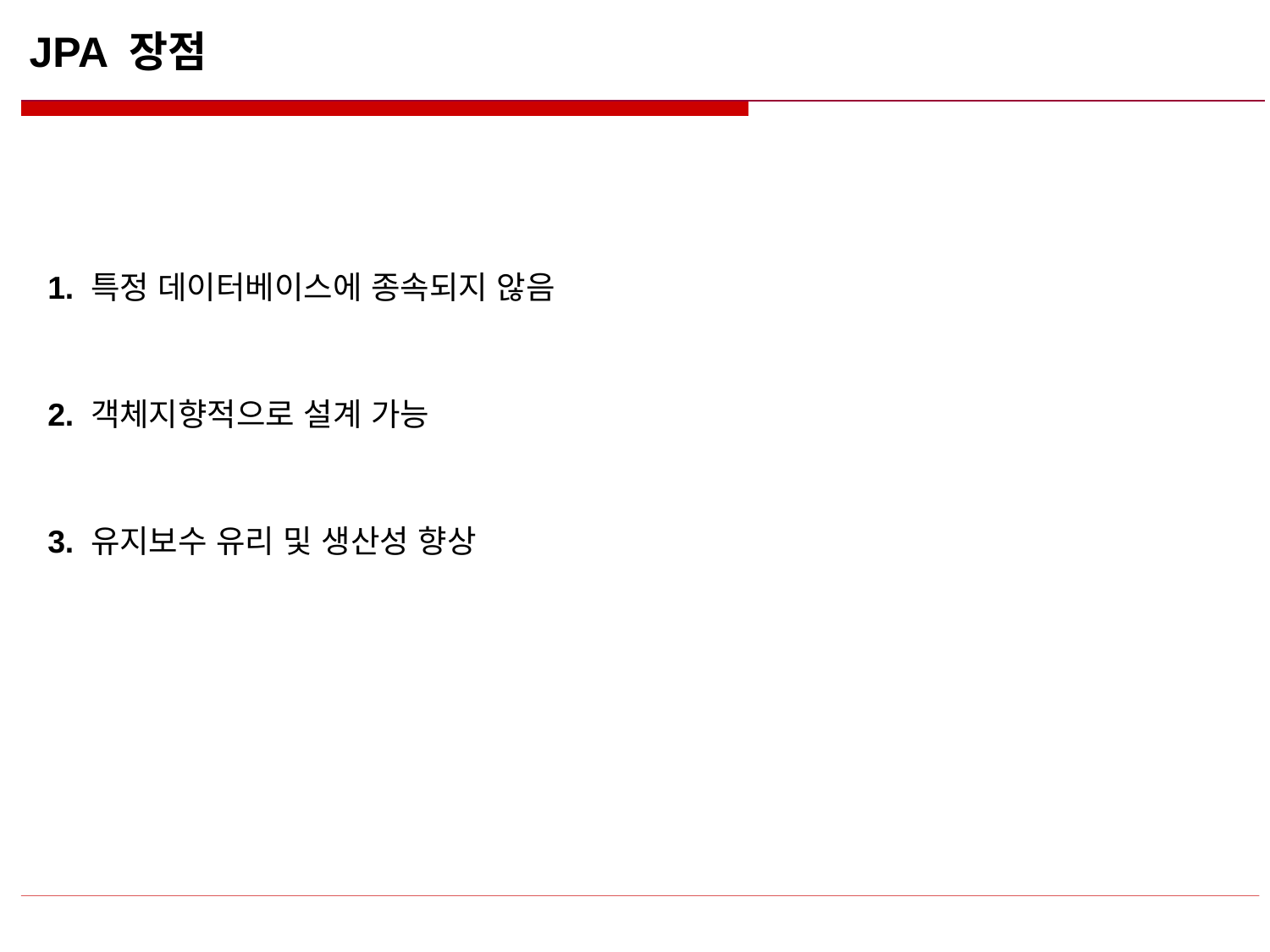

# JPA 장점

1. 특정 데이터베이스에 종속되지 않음

2. 객체지향적으로 설계 가능

3. 유지보수 유리 및 생산성 향상